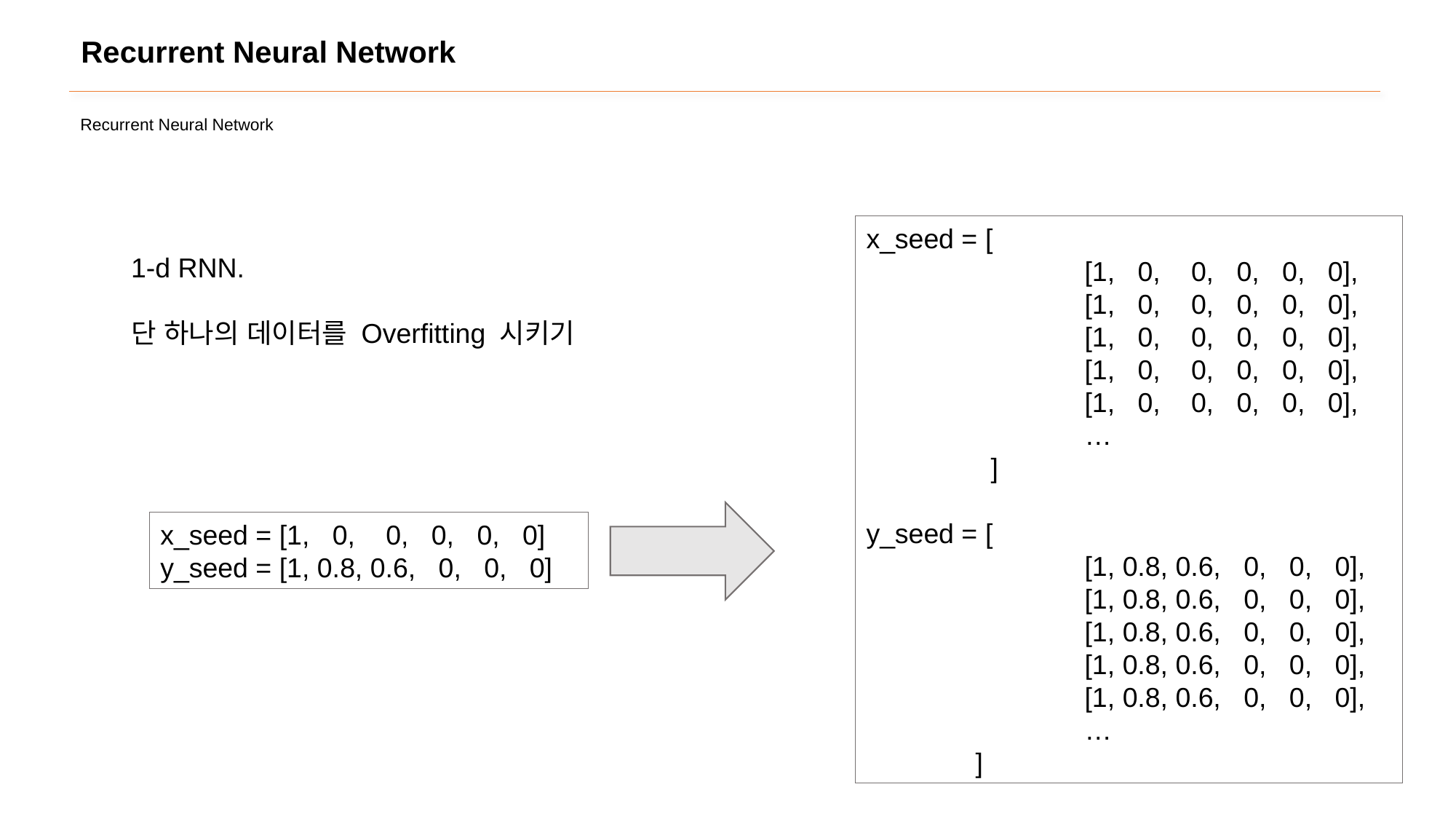

Recurrent Neural Network
Recurrent Neural Network
x_seed = [
		[1,   0,   .0,   0,   0,   0],
		[1,   0,   .0,   0,   0,   0],
		[1,   0,   .0,   0,   0,   0],
		[1,   0,   .0,   0,   0,   0],
		[1,   0,   .0,   0,   0,   0],
		…
	  ]

y_seed = [
		[1, 0.8, 0.6,   0,   0,   0],
		[1, 0.8, 0.6,   0,   0,   0],
		[1, 0.8, 0.6,   0,   0,   0],
		[1, 0.8, 0.6,   0,   0,   0],
		[1, 0.8, 0.6,   0,   0,   0],
		…
	]
1-d RNN.

단 하나의 데이터를 Overfitting 시키기

x_seed = [1,   0,   .0,   0,   0,   0]
y_seed = [1, 0.8, 0.6,   0,   0,   0]